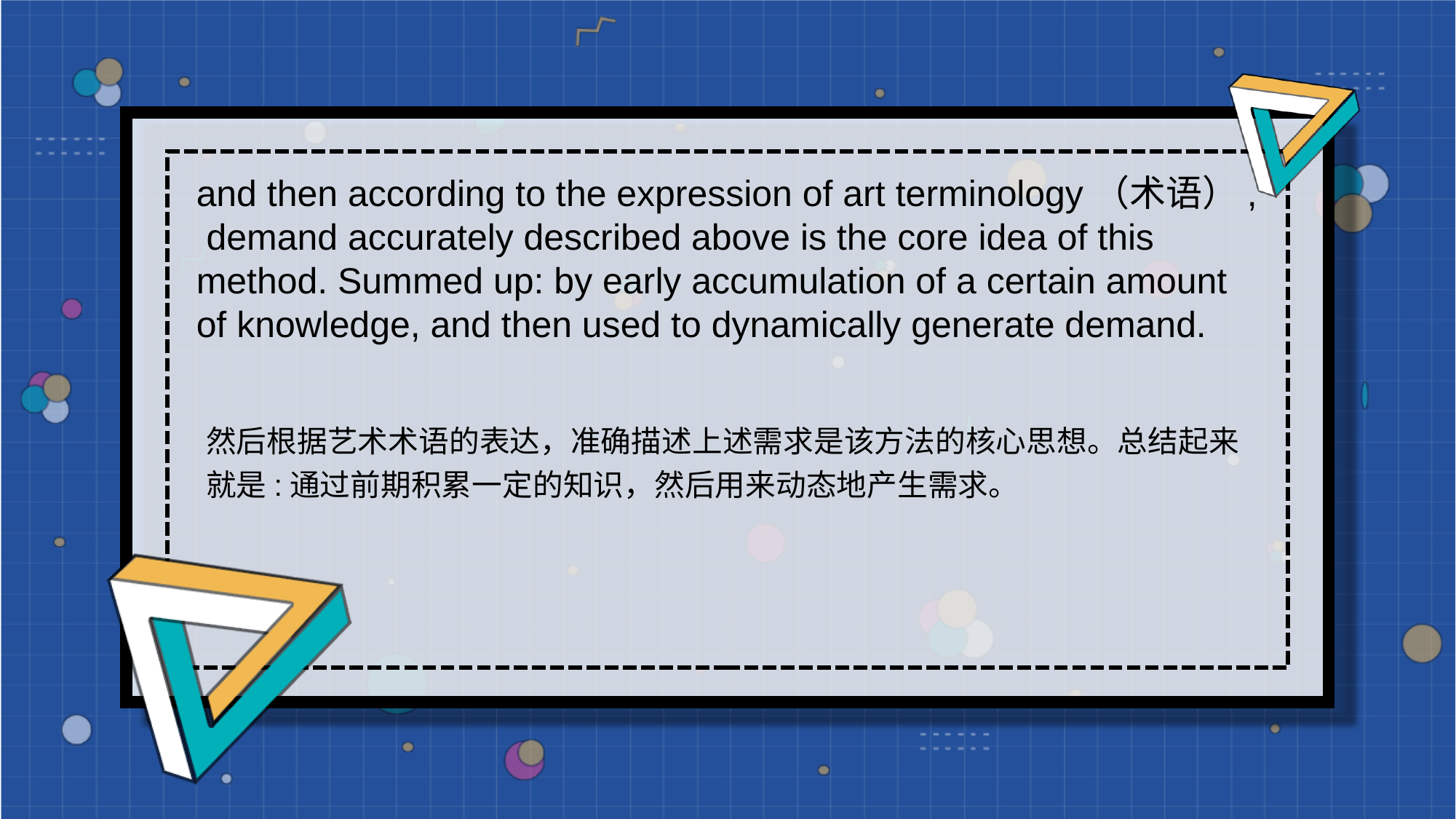

and then according to the expression of art terminology（术语）, demand accurately described above is the core idea of this method. Summed up: by early accumulation of a certain amount of knowledge, and then used to dynamically generate demand.
然后根据艺术术语的表达，准确描述上述需求是该方法的核心思想。总结起来就是:通过前期积累一定的知识，然后用来动态地产生需求。